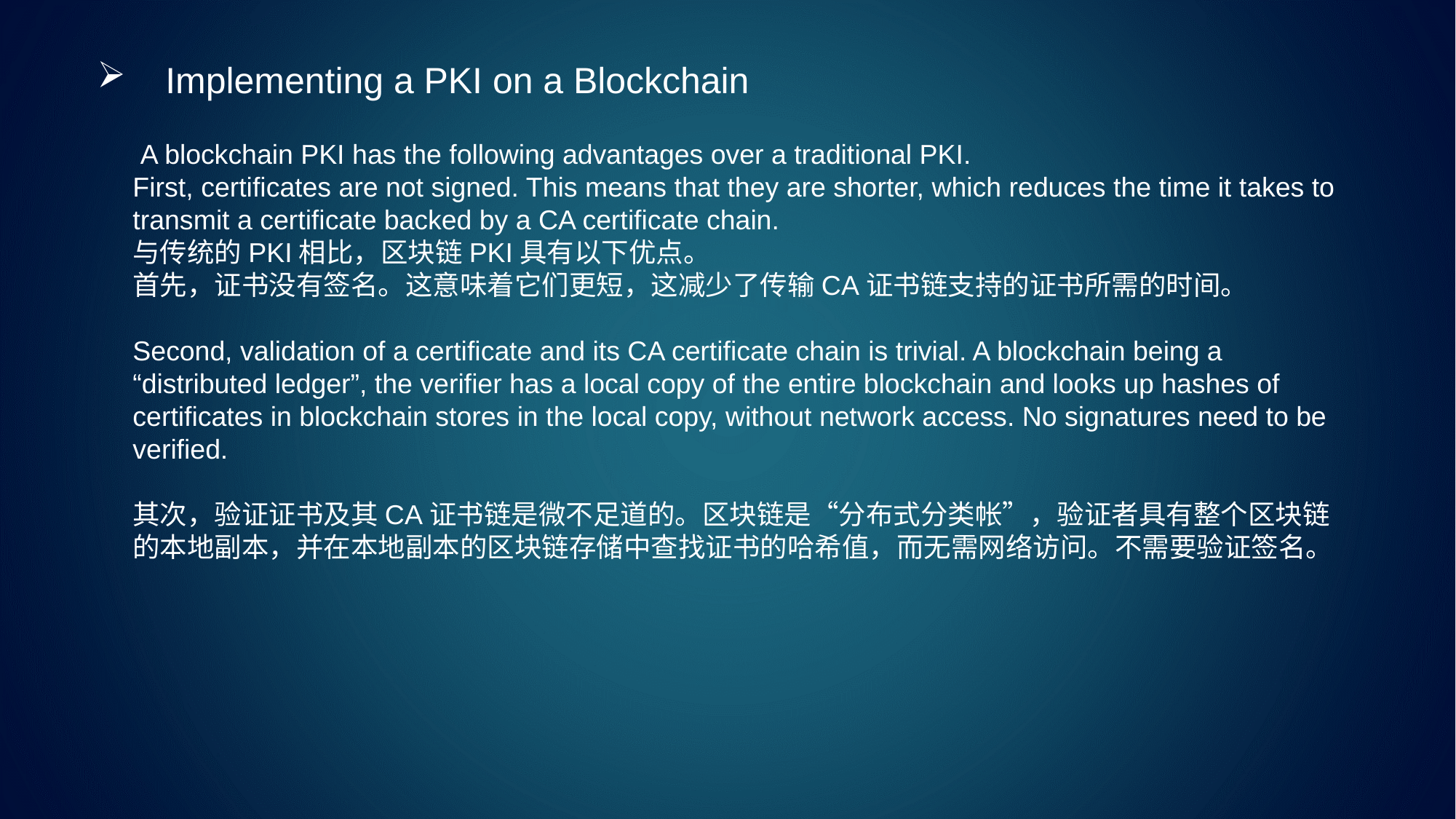

Implementing a PKI on a Blockchain
 A blockchain PKI has the following advantages over a traditional PKI.
First, certificates are not signed. This means that they are shorter, which reduces the time it takes to transmit a certificate backed by a CA certificate chain.
与传统的PKI相比，区块链PKI具有以下优点。
首先，证书没有签名。这意味着它们更短，这减少了传输CA证书链支持的证书所需的时间。

Second, validation of a certificate and its CA certificate chain is trivial. A blockchain being a “distributed ledger”, the verifier has a local copy of the entire blockchain and looks up hashes of certificates in blockchain stores in the local copy, without network access. No signatures need to be verified.

其次，验证证书及其CA证书链是微不足道的。区块链是“分布式分类帐”，验证者具有整个区块链的本地副本，并在本地副本的区块链存储中查找证书的哈希值，而无需网络访问。不需要验证签名。